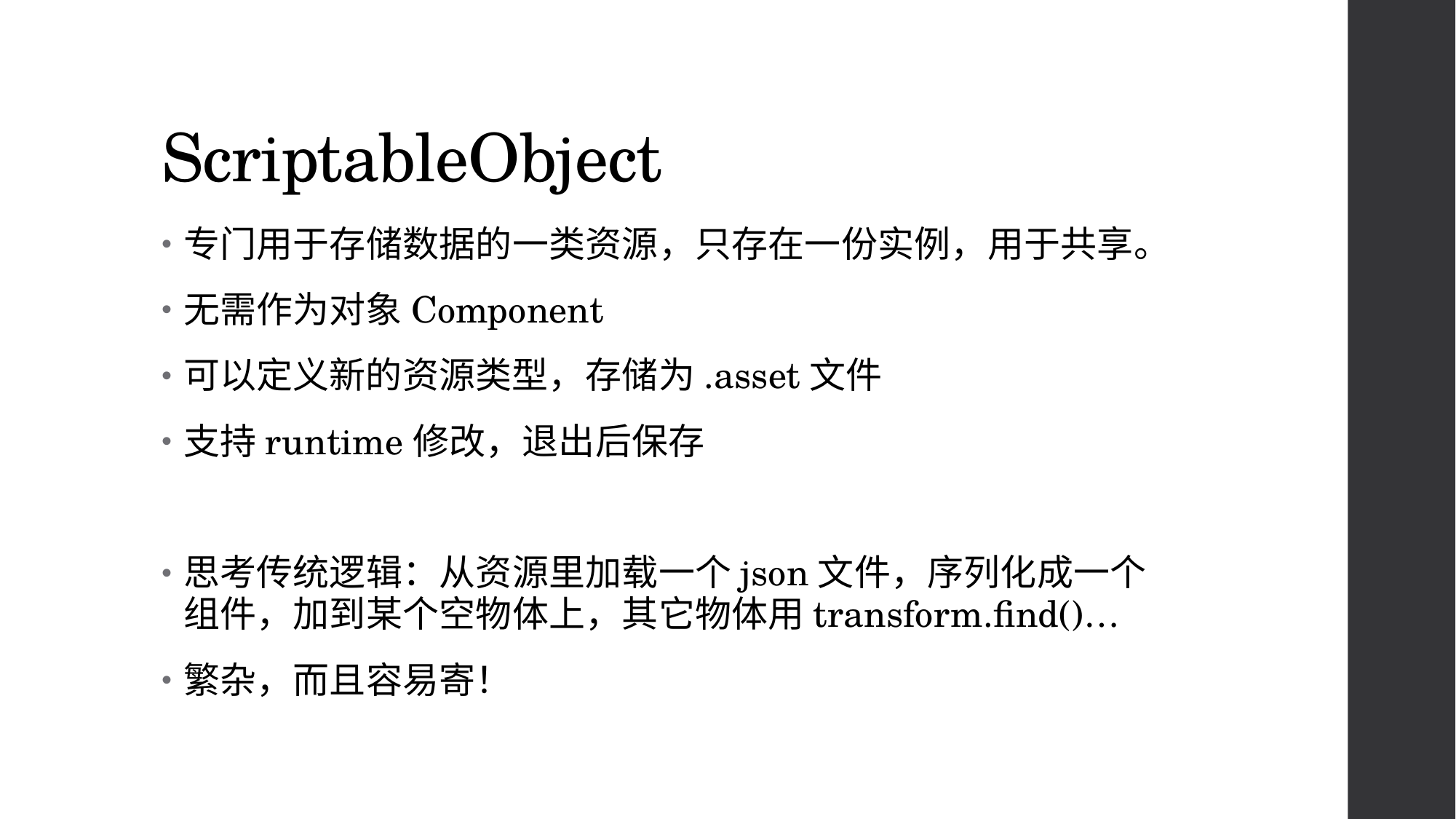

# ScriptableObject
专门用于存储数据的一类资源，只存在一份实例，用于共享。
无需作为对象Component
可以定义新的资源类型，存储为.asset文件
支持runtime修改，退出后保存

思考传统逻辑：从资源里加载一个json文件，序列化成一个组件，加到某个空物体上，其它物体用transform.find()…
繁杂，而且容易寄！